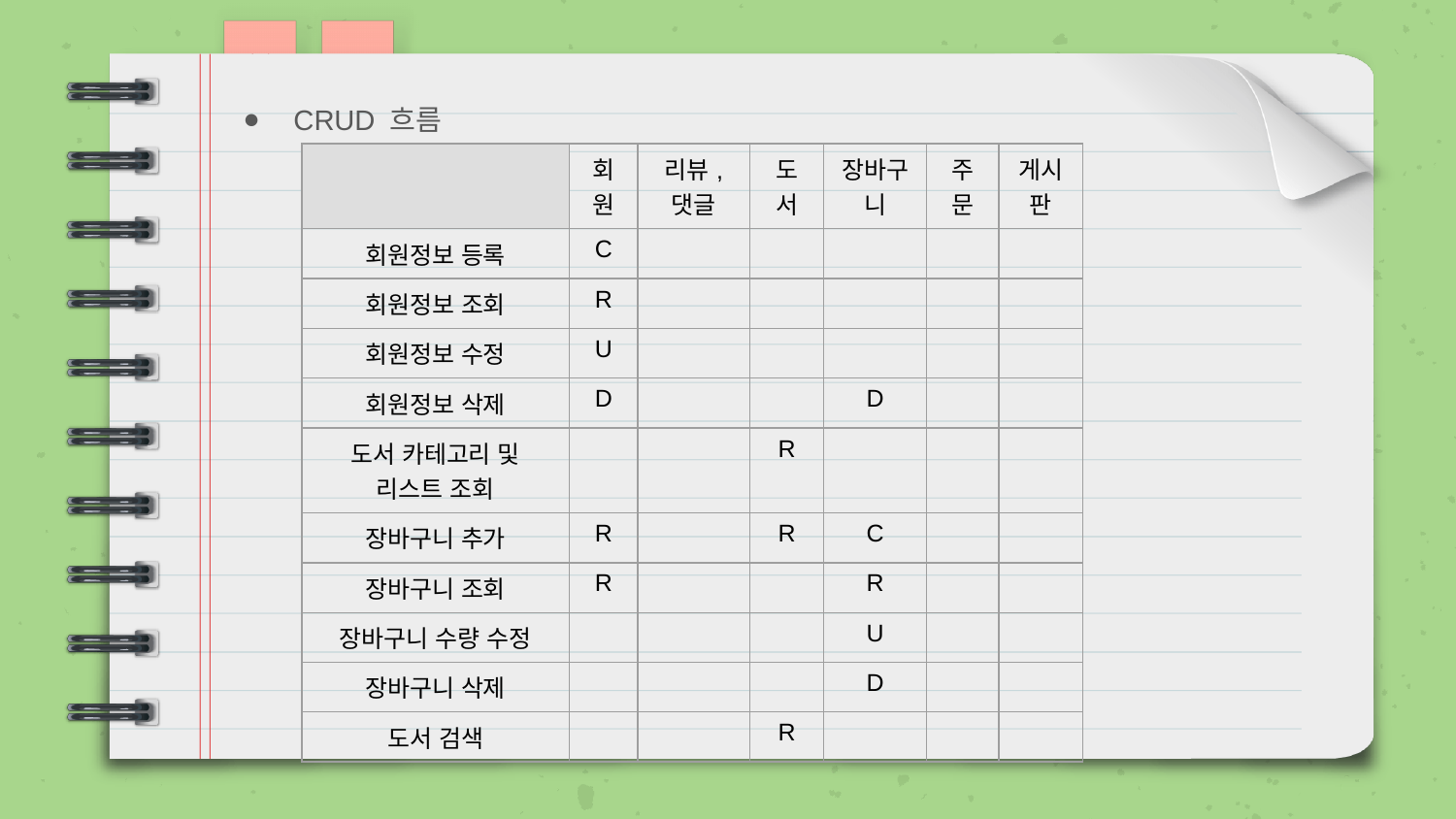

CRUD 흐름
|  | 회원 | 리뷰, 댓글 | 도서 | 장바구니 | 주문 | 게시판 |
| --- | --- | --- | --- | --- | --- | --- |
| 회원정보 등록 | C |  |  |  |  |  |
| 회원정보 조회 | R |  |  |  |  |  |
| 회원정보 수정 | U |  |  |  |  |  |
| 회원정보 삭제 | D |  |  | D |  |  |
| 도서 카테고리 및 리스트 조회 |  |  | R |  |  |  |
| 장바구니 추가 | R |  | R | C |  |  |
| 장바구니 조회 | R |  |  | R |  |  |
| 장바구니 수량 수정 |  |  |  | U |  |  |
| 장바구니 삭제 |  |  |  | D |  |  |
| 도서 검색 |  |  | R |  |  |  |